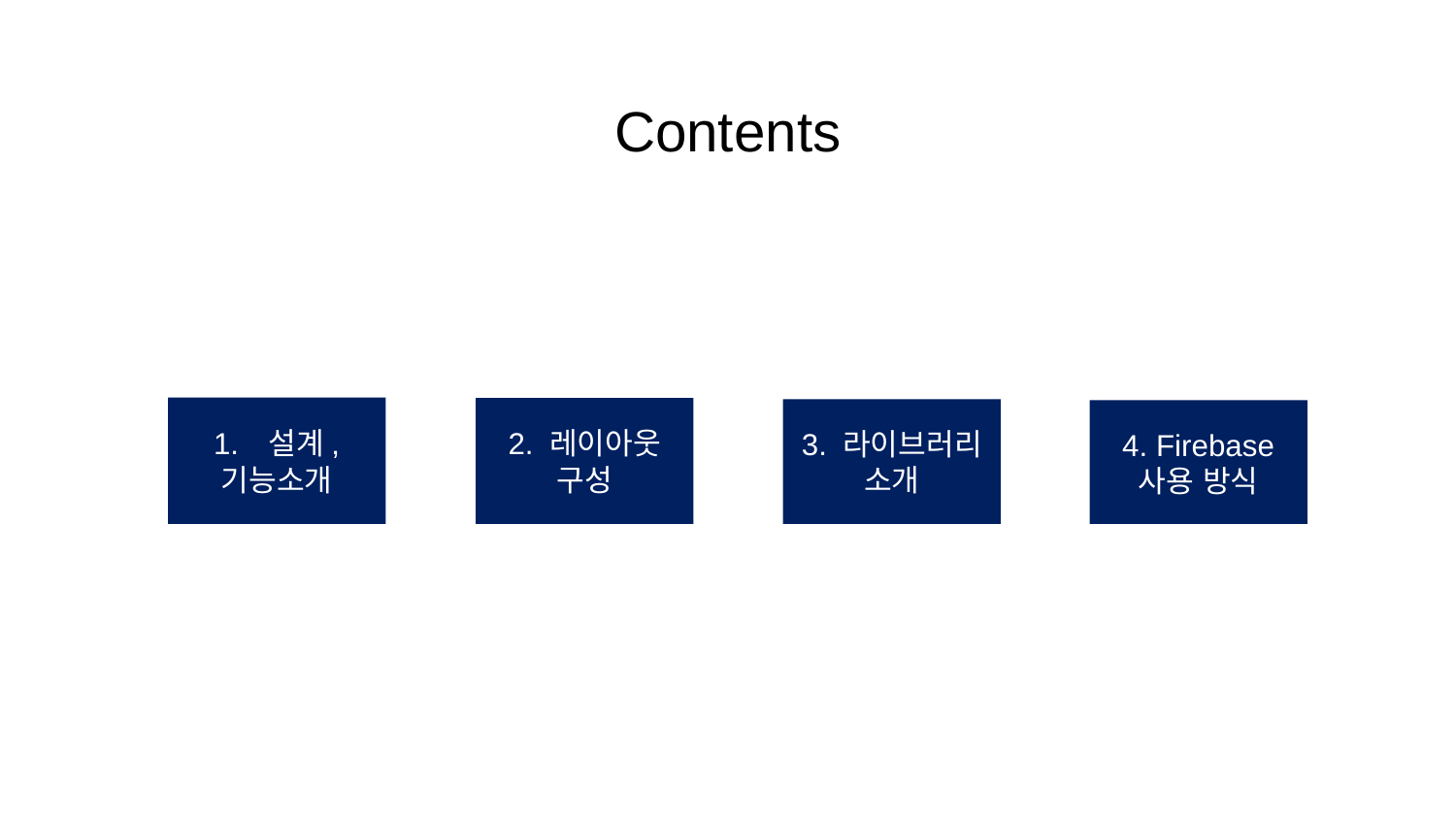

Contents
설계,
기능소개
2. 레이아웃
구성
3. 라이브러리
소개
4. Firebase
사용 방식